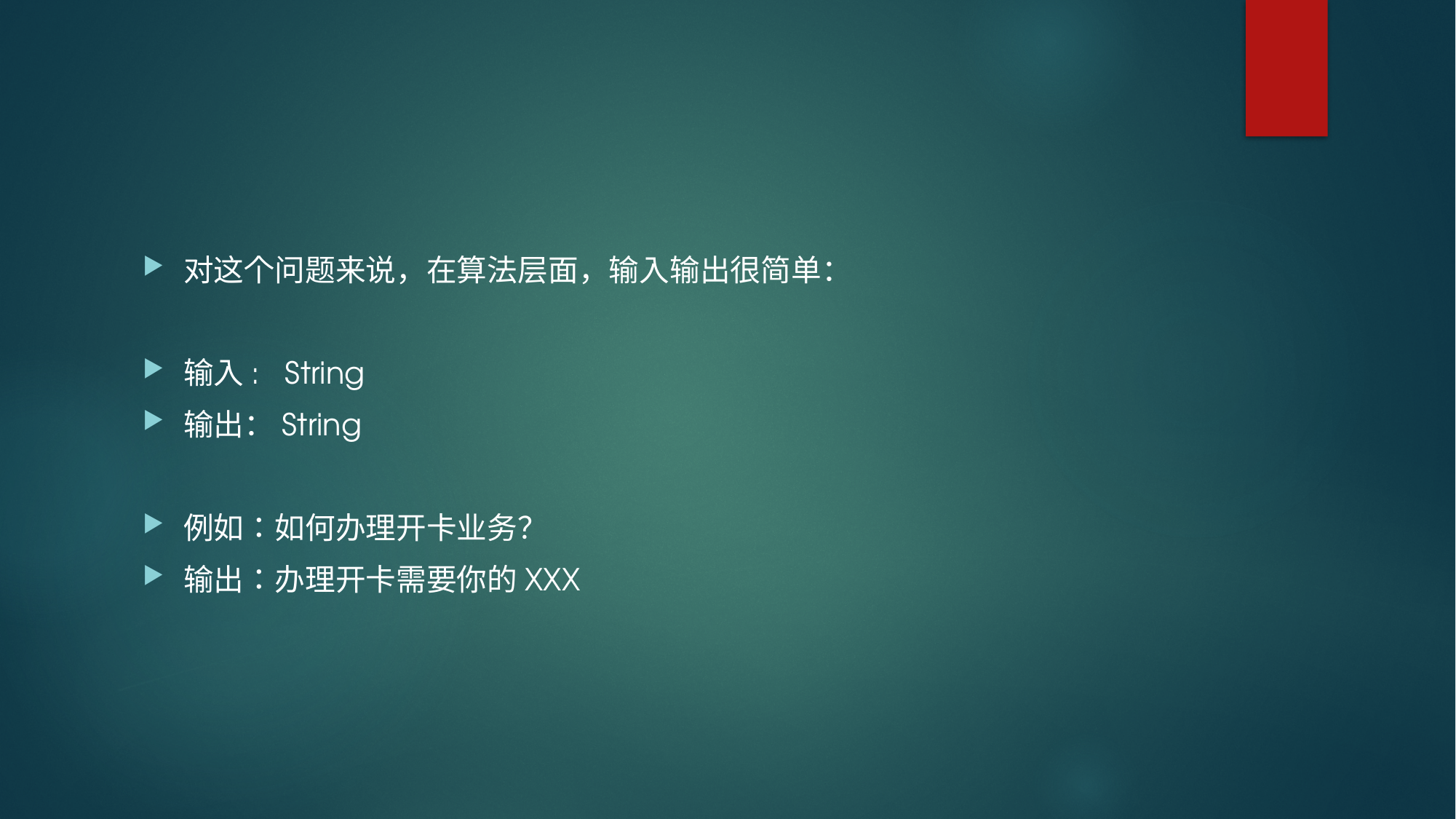

#
对这个问题来说，在算法层面，输入输出很简单：

输入:   String
输出：String

例如：如何办理开卡业务？
输出：办理开卡需要你的XXX